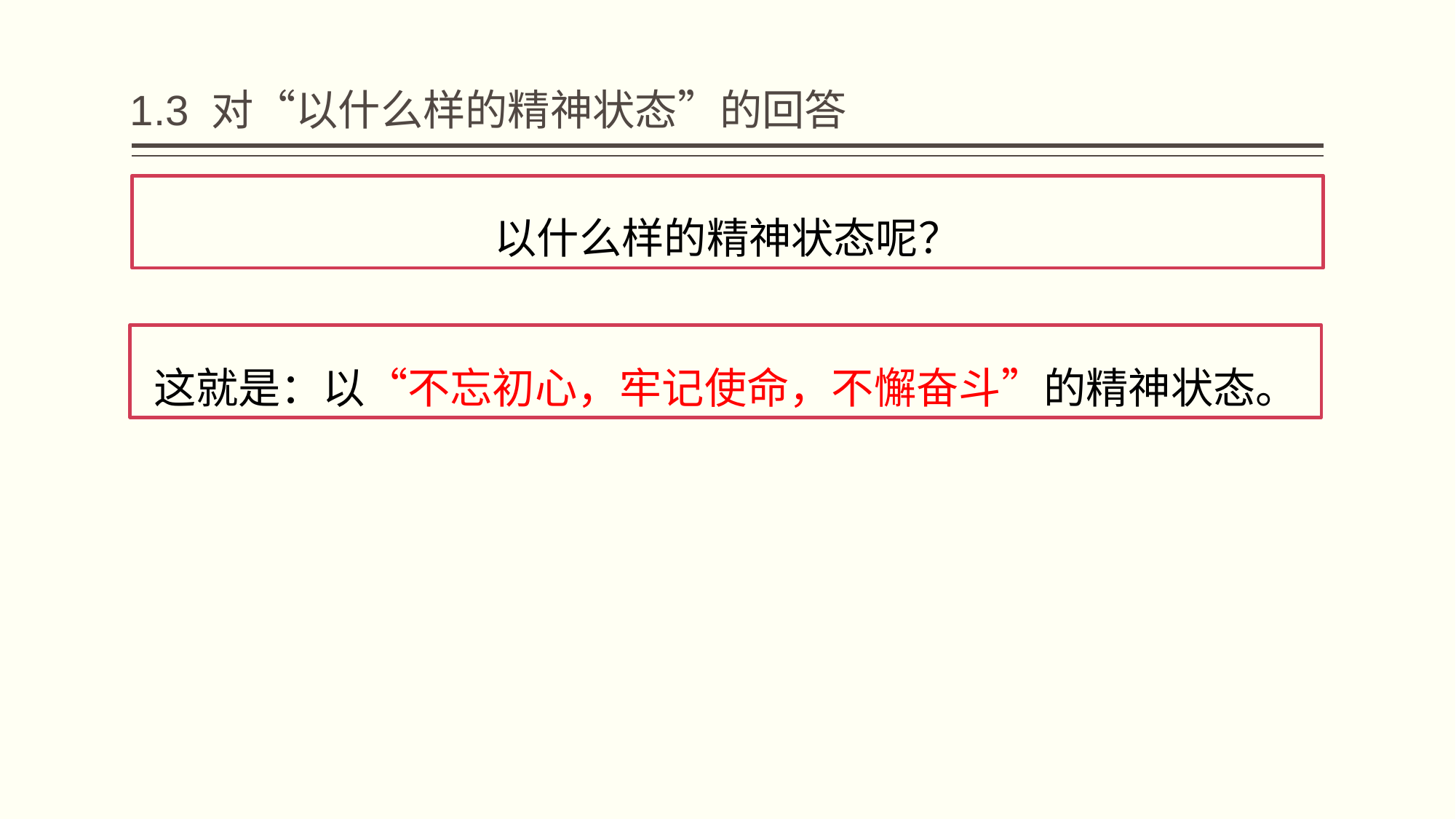

# 1.3 对“以什么样的精神状态”的回答
以什么样的精神状态呢？
这就是：以“不忘初心，牢记使命，不懈奋斗”的精神状态。